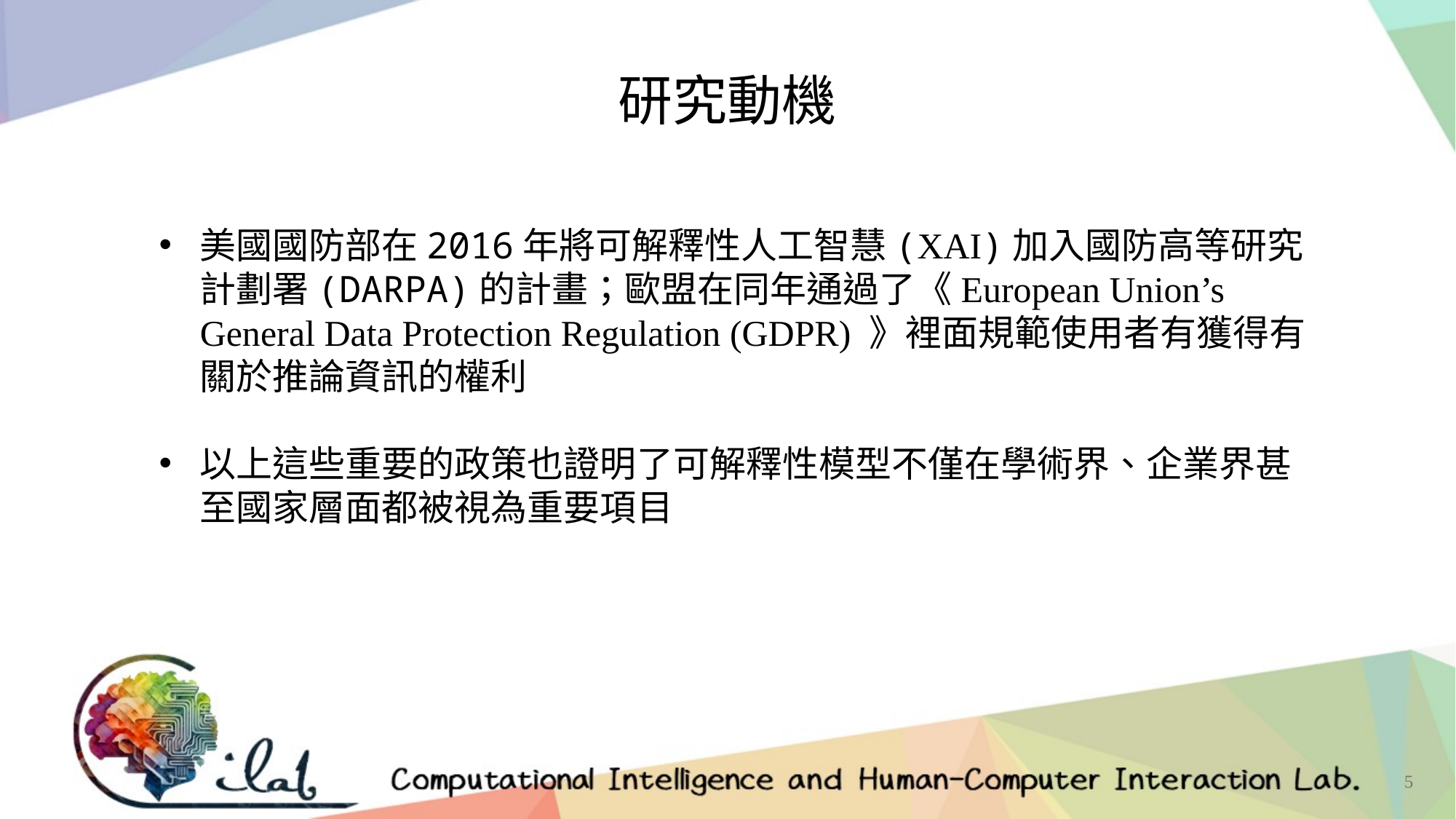

研究動機
美國國防部在2016年將可解釋性人工智慧(XAI)加入國防高等研究計劃署(DARPA)的計畫；歐盟在同年通過了《European Union’s General Data Protection Regulation (GDPR) 》裡面規範使用者有獲得有關於推論資訊的權利

以上這些重要的政策也證明了可解釋性模型不僅在學術界、企業界甚至國家層面都被視為重要項目
5